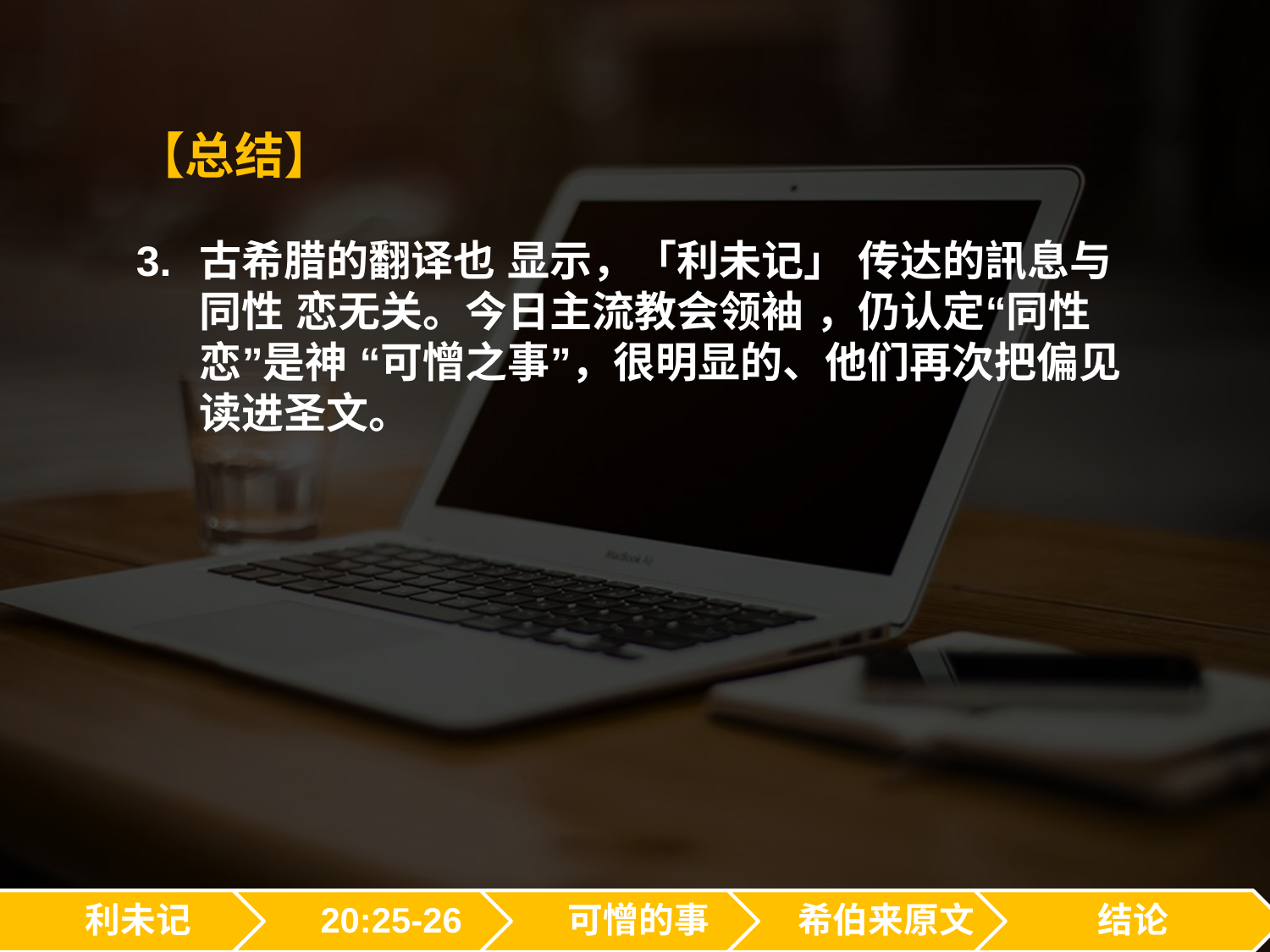

【总结】

古希腊的翻译也 显示，「利未记」 传达的訊息与同性 恋无关。今日主流教会领袖 ，仍认定“同性恋”是神 “可憎之事”，很明显的、他们再次把偏见读进圣文。

利未记
20:25-26
可憎的事
希伯来原文
结论